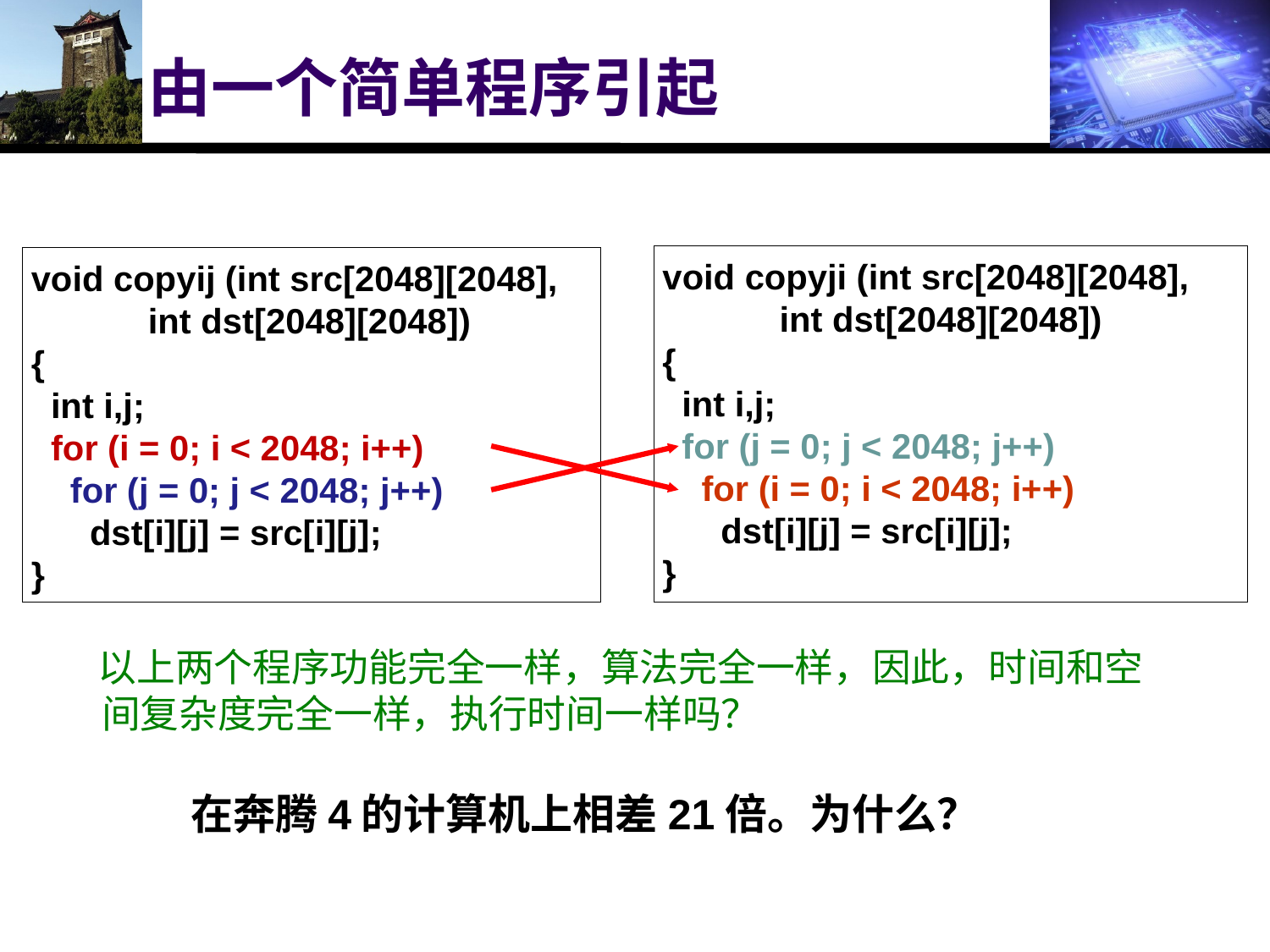

# 由一个简单程序引起
void copyji (int src[2048][2048],
            int dst[2048][2048])
{
  int i,j;
  for (j = 0; j < 2048; j++)
    for (i = 0; i < 2048; i++)
      dst[i][j] = src[i][j];
}
void copyij (int src[2048][2048],
            int dst[2048][2048])
{
  int i,j;
  for (i = 0; i < 2048; i++)
    for (j = 0; j < 2048; j++)
      dst[i][j] = src[i][j];
}

    以上两个程序功能完全一样，算法完全一样，因此，时间和空间复杂度完全一样，执行时间一样吗？
在奔腾4的计算机上相差21倍。为什么？